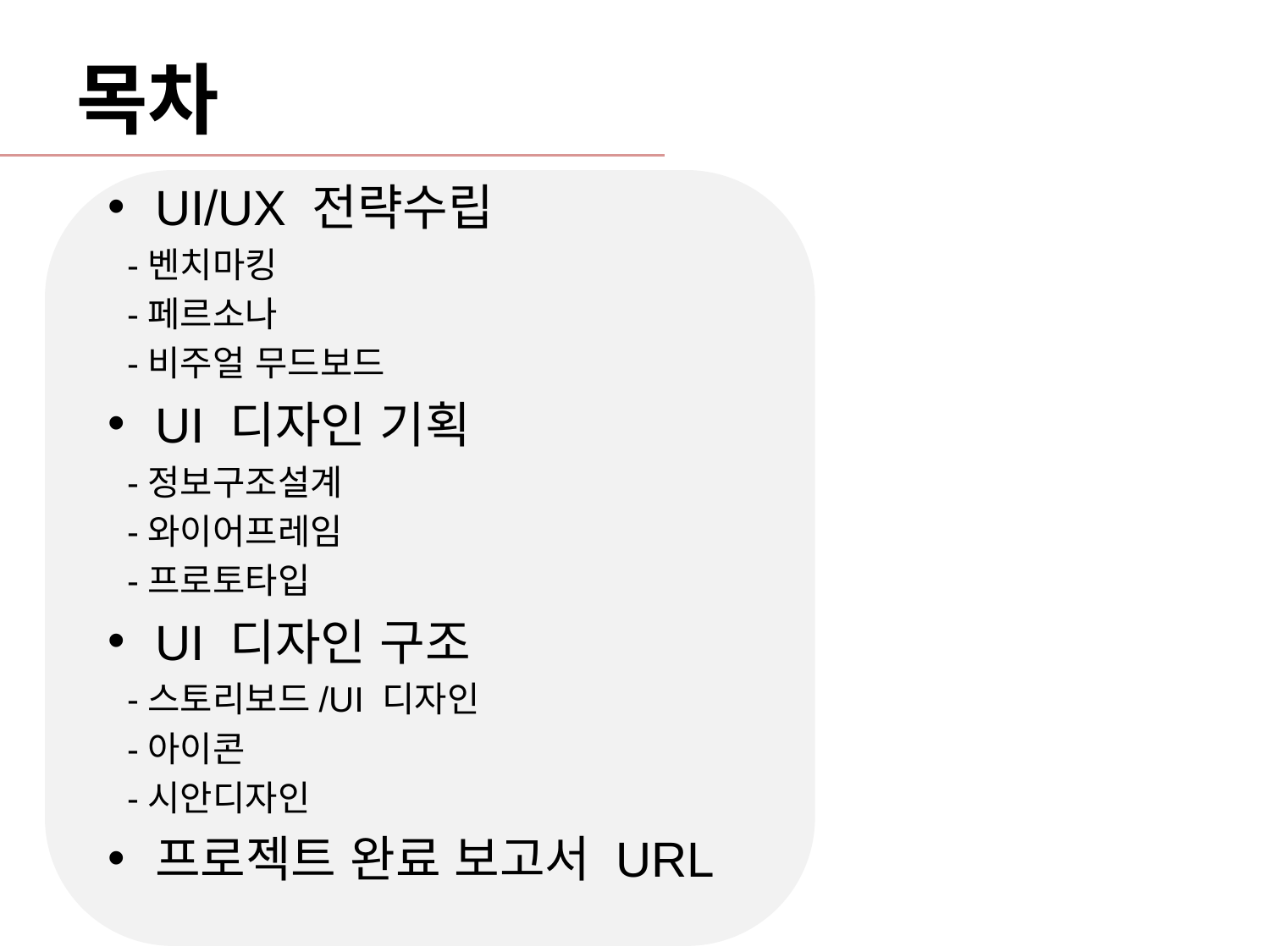

# 목차
UI/UX 전략수립
  -벤치마킹
  -페르소나
  -비주얼 무드보드
UI 디자인 기획
  -정보구조설계
  -와이어프레임
  -프로토타입
UI 디자인 구조
  -스토리보드/UI 디자인
  -아이콘
  -시안디자인
프로젝트 완료 보고서 URL